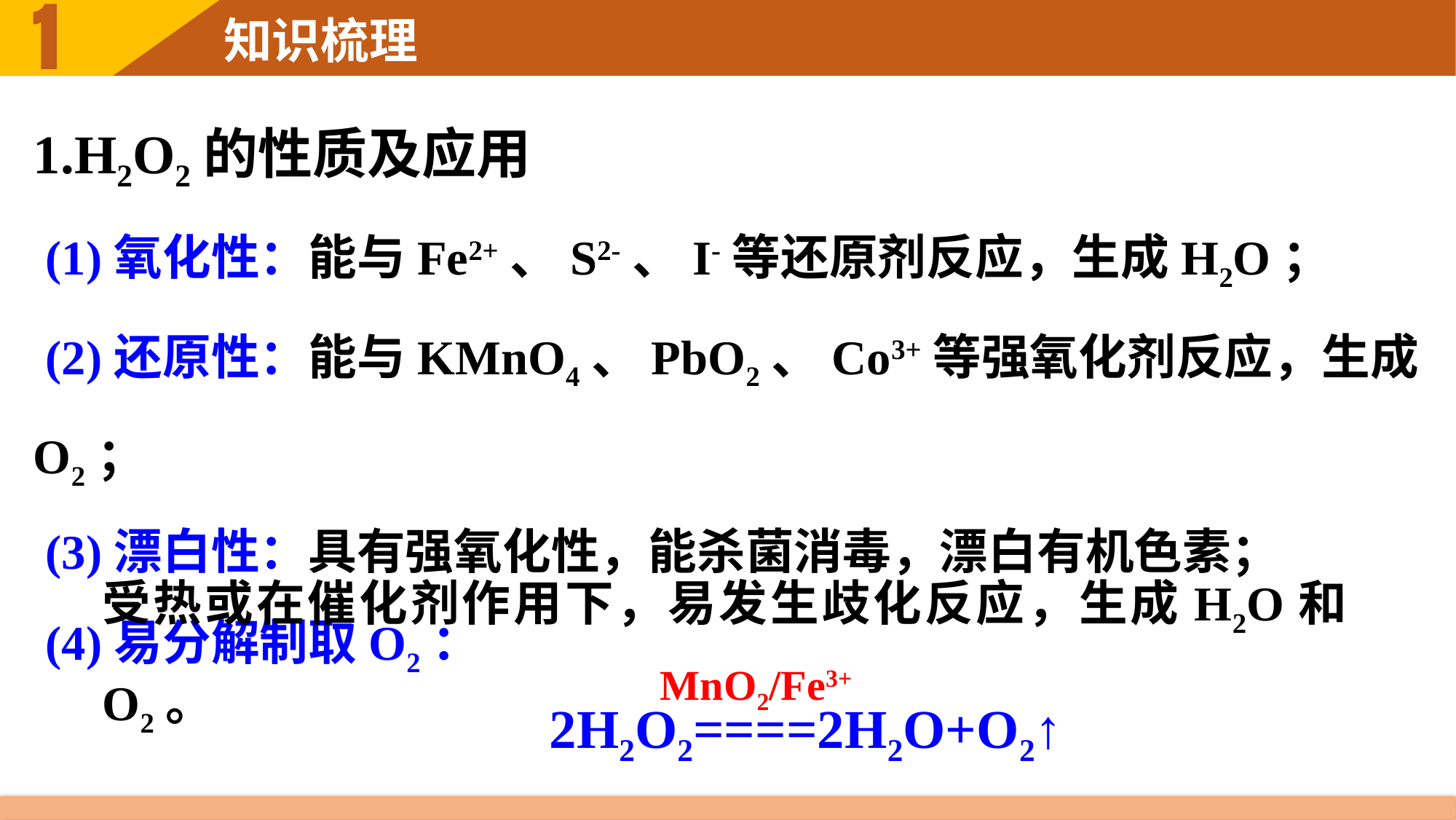

1.H2O2的性质及应用
 (1)氧化性：能与Fe2+、S2-、I-等还原剂反应，生成H2O；
 (2)还原性：能与KMnO4、PbO2、Co3+等强氧化剂反应，生成O2；
 (3)漂白性：具有强氧化性，能杀菌消毒，漂白有机色素；
 (4)易分解制取O2：
受热或在催化剂作用下，易发生歧化反应，生成H2O和O2。
MnO2/Fe3+
2H2O2====2H2O+O2↑